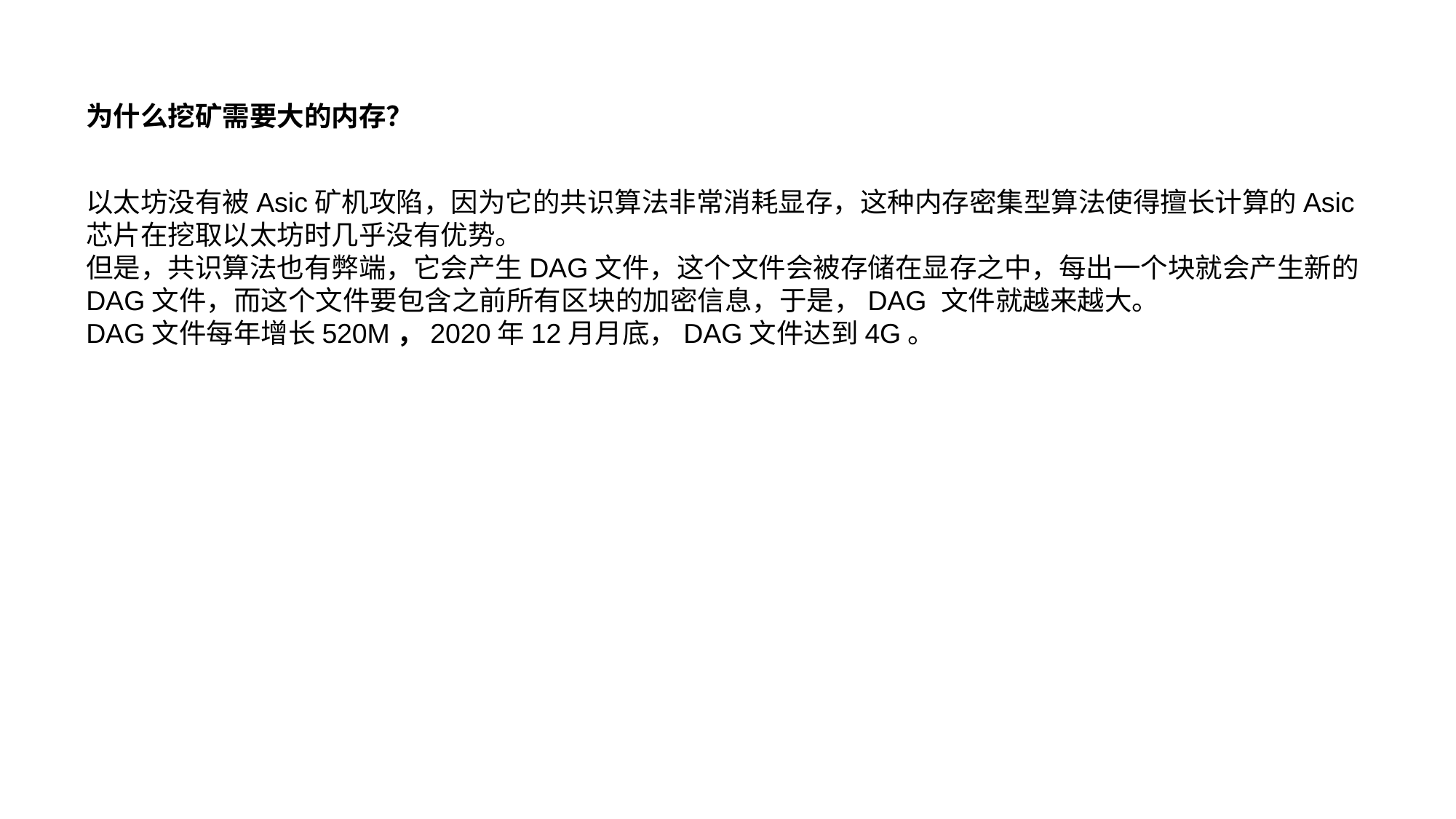

为什么挖矿需要大的内存？
以太坊没有被Asic矿机攻陷，因为它的共识算法非常消耗显存，这种内存密集型算法使得擅长计算的Asic芯片在挖取以太坊时几乎没有优势。
但是，共识算法也有弊端，它会产生DAG文件，这个文件会被存储在显存之中，每出一个块就会产生新的DAG文件，而这个文件要包含之前所有区块的加密信息，于是，DAG 文件就越来越大。
DAG文件每年增长520M，2020年12月月底，DAG文件达到4G。